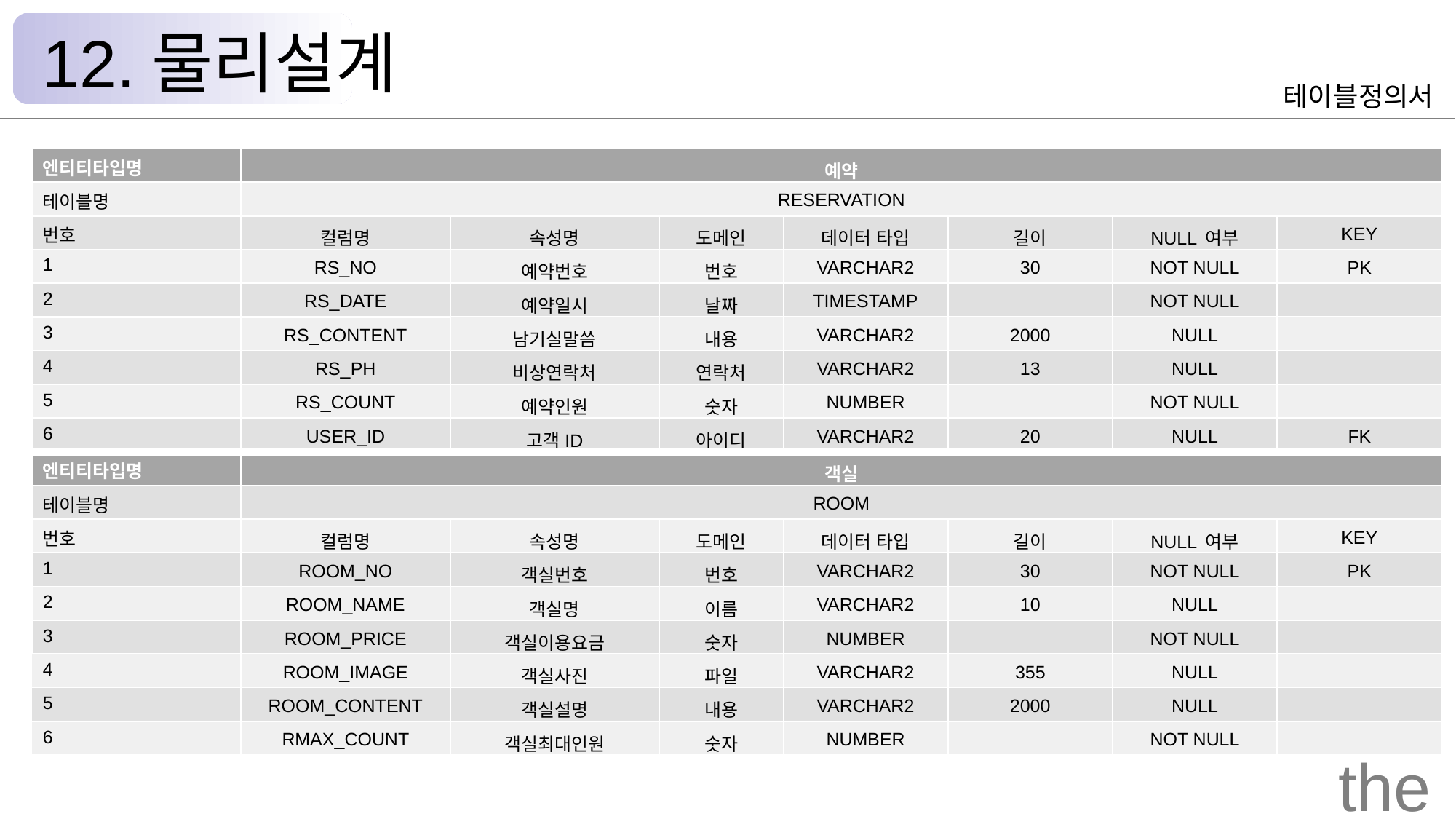

12.물리설계

테이블정의서
| 엔티티타입명 | 예약 |  |  |  |  |  |  |
| --- | --- | --- | --- | --- | --- | --- | --- |
| 테이블명 | RESERVATION |  |  |  |  |  |  |
| 번호 | 컬럼명 | 속성명 | 도메인 | 데이터 타입 | 길이 | NULL 여부 | KEY |
| 1 | RS\_NO | 예약번호 | 번호 | VARCHAR2 | 30 | NOT NULL | PK |
| 2 | RS\_DATE | 예약일시 | 날짜 | TIMESTAMP |  | NOT NULL |  |
| 3 | RS\_CONTENT | 남기실말씀 | 내용 | VARCHAR2 | 2000 | NULL |  |
| 4 | RS\_PH | 비상연락처 | 연락처 | VARCHAR2 | 13 | NULL |  |
| 5 | RS\_COUNT | 예약인원 | 숫자 | NUMBER |  | NOT NULL |  |
| 6 | USER\_ID | 고객ID | 아이디 | VARCHAR2 | 20 | NULL | FK |
| 엔티티타입명 | 객실 |  |  |  |  |  |  |
| 테이블명 | ROOM |  |  |  |  |  |  |
| 번호 | 컬럼명 | 속성명 | 도메인 | 데이터 타입 | 길이 | NULL 여부 | KEY |
| 1 | ROOM\_NO | 객실번호 | 번호 | VARCHAR2 | 30 | NOT NULL | PK |
| 2 | ROOM\_NAME | 객실명 | 이름 | VARCHAR2 | 10 | NULL |  |
| 3 | ROOM\_PRICE | 객실이용요금 | 숫자 | NUMBER |  | NOT NULL |  |
| 4 | ROOM\_IMAGE | 객실사진 | 파일 | VARCHAR2 | 355 | NULL |  |
| 5 | ROOM\_CONTENT | 객실설명 | 내용 | VARCHAR2 | 2000 | NULL |  |
| 6 | RMAX\_COUNT | 객실최대인원 | 숫자 | NUMBER |  | NOT NULL |  |
the Palace